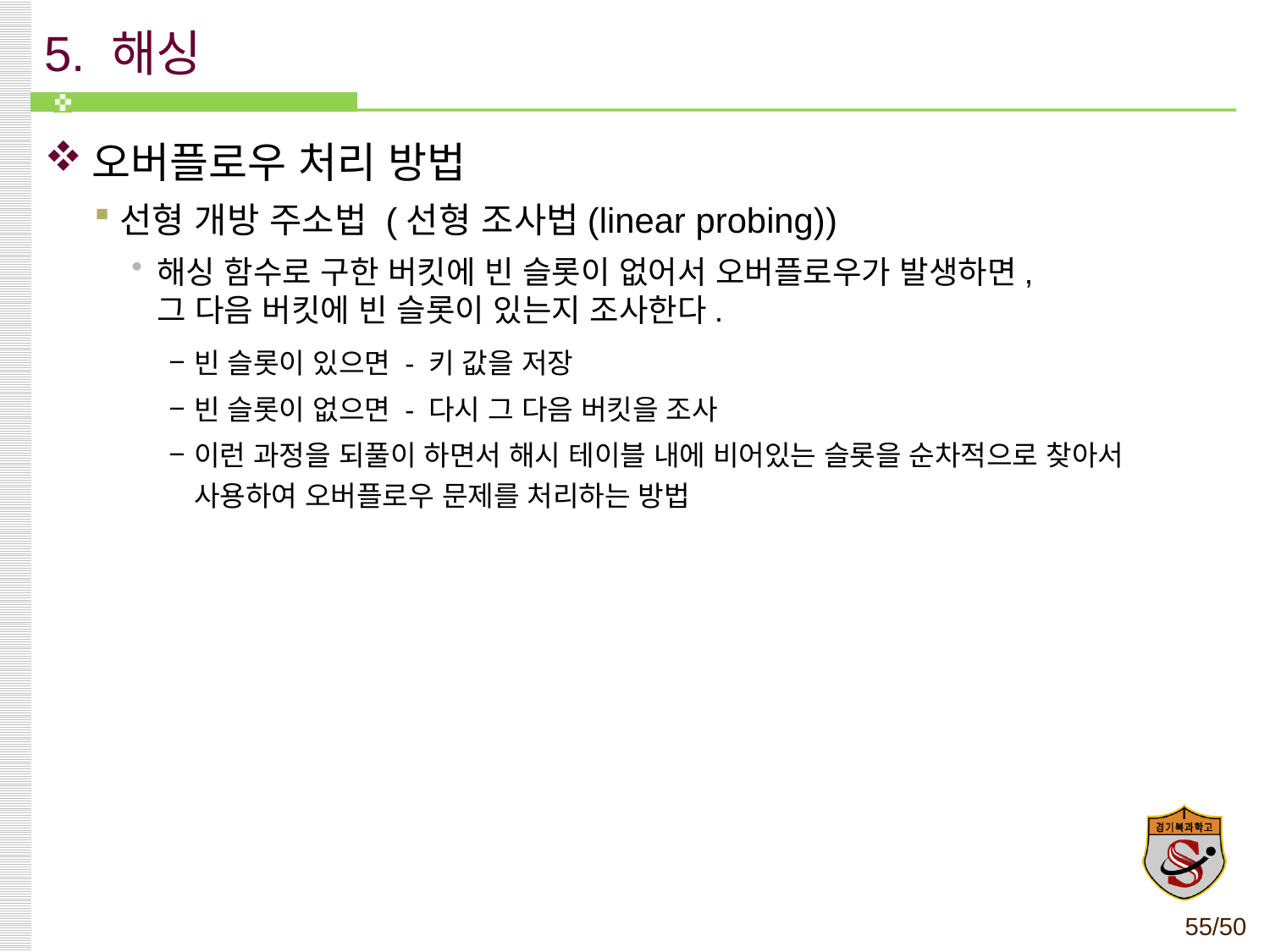

# 5. 해싱
오버플로우 처리 방법
선형 개방 주소법 (선형 조사법(linear probing))
해싱 함수로 구한 버킷에 빈 슬롯이 없어서 오버플로우가 발생하면,
그 다음 버킷에 빈 슬롯이 있는지 조사한다.
빈 슬롯이 있으면 - 키 값을 저장
빈 슬롯이 없으면 - 다시 그 다음 버킷을 조사
이런 과정을 되풀이 하면서 해시 테이블 내에 비어있는 슬롯을 순차적으로 찾아서 사용하여 오버플로우 문제를 처리하는 방법